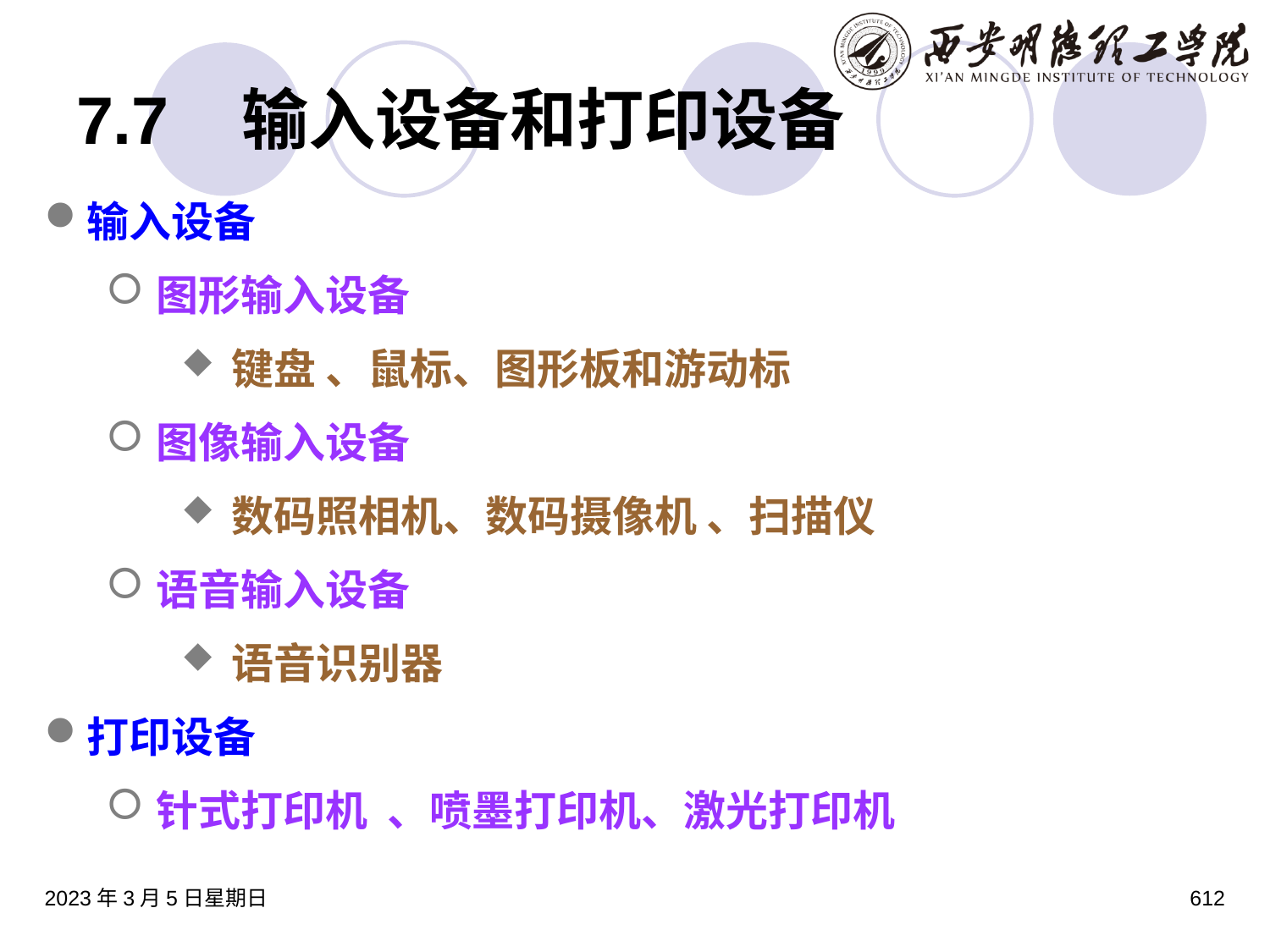

# 7.7   输入设备和打印设备
输入设备
图形输入设备
键盘 、鼠标、图形板和游动标
图像输入设备
数码照相机、数码摄像机 、扫描仪
语音输入设备
语音识别器
打印设备
针式打印机  、喷墨打印机、激光打印机
2023年3月5日星期日
612